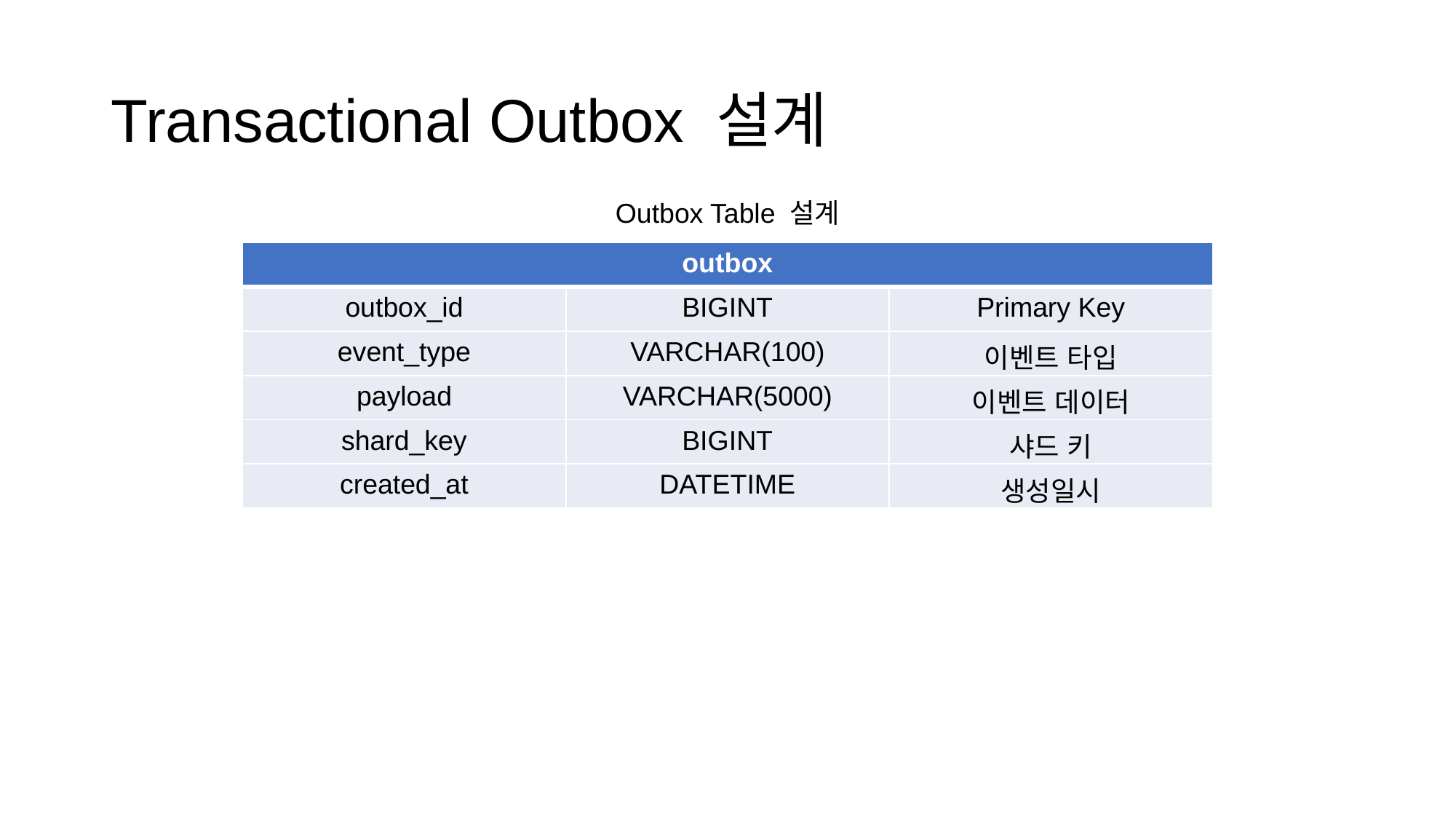

# Transactional Outbox 설계
Outbox Table 설계
| outbox |  |  |
| --- | --- | --- |
| outbox\_id | BIGINT | Primary Key |
| event\_type | VARCHAR(100) | 이벤트 타입 |
| payload | VARCHAR(5000) | 이벤트 데이터 |
| shard\_key | BIGINT | 샤드 키 |
| created\_at | DATETIME | 생성일시 |